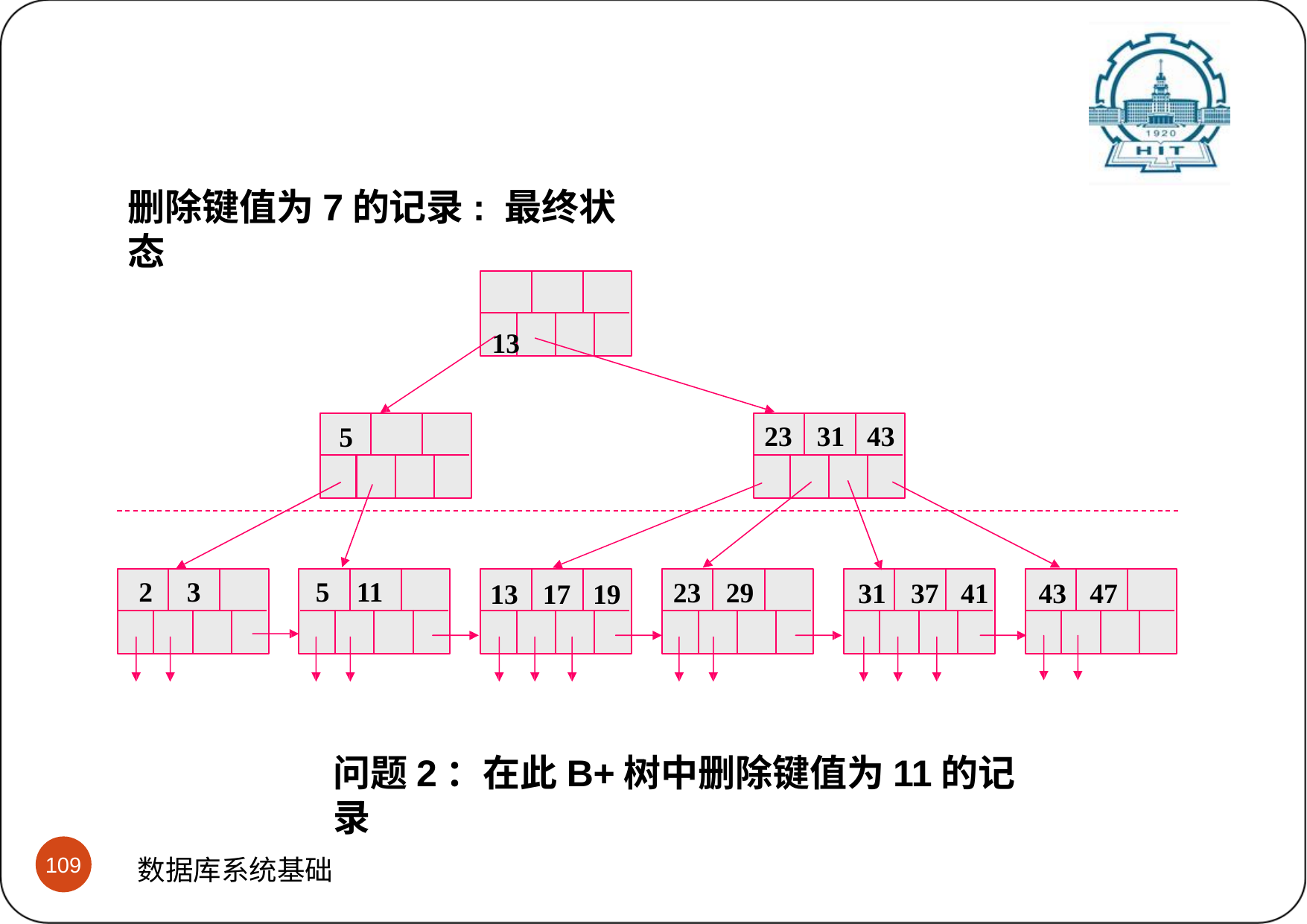

# B+树之键值删除与结点合并过程示意 (2)删除过程与合并过程示意
删除键值为7的记录: 最终状态

13

23	31	43
5

2	3
5	11
23	29
31	37	41	43	47
13	17	19

问题2：在此B+树中删除键值为11的记录